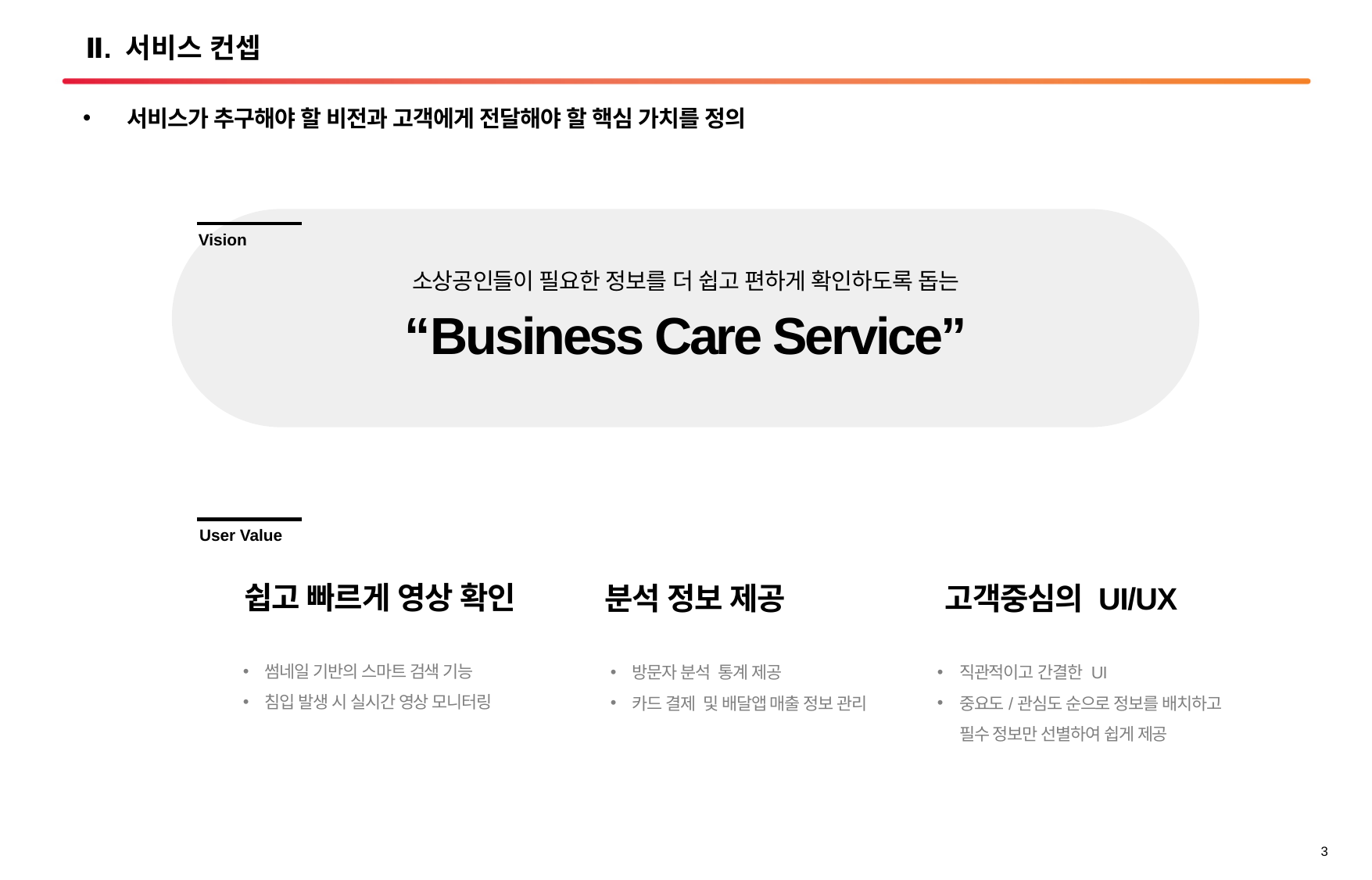

# Ⅱ. 서비스 컨셉
서비스가 추구해야 할 비전과 고객에게 전달해야 할 핵심 가치를 정의

Vision
소상공인들이 필요한 정보를 더 쉽고 편하게 확인하도록 돕는
“Business Care Service”
User Value
쉽고 빠르게 영상 확인
썸네일 기반의 스마트 검색 기능
침입 발생 시 실시간 영상 모니터링
분석 정보 제공
방문자 분석  통계 제공
카드 결제  및 배달앱 매출 정보 관리
고객중심의 UI/UX
직관적이고 간결한 UI
중요도/관심도 순으로 정보를 배치하고 필수 정보만 선별하여 쉽게 제공